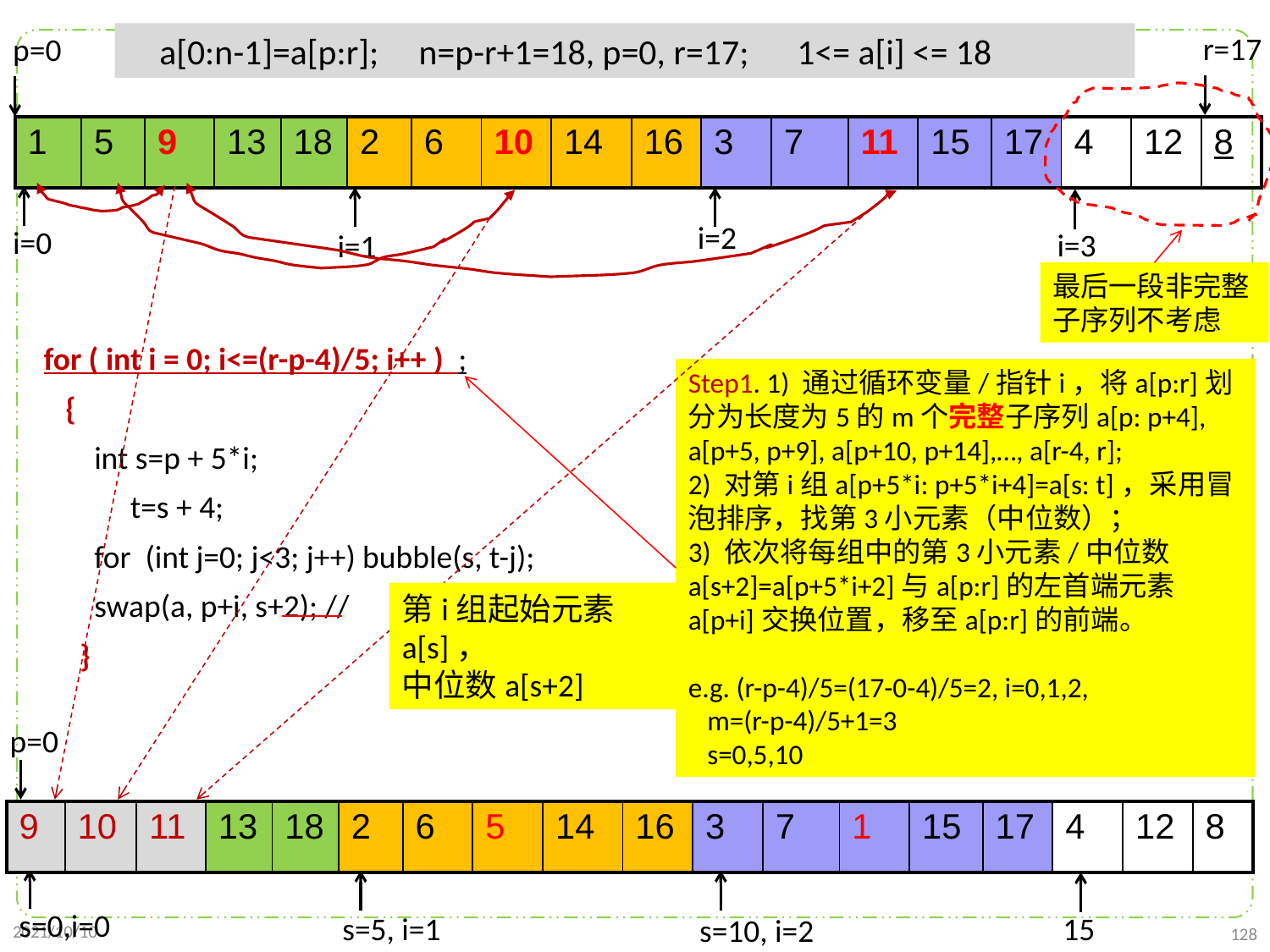

r=17
    a[0:n-1]=a[p:r];     n=p-r+1=18, p=0, r=17;      1<= a[i] <= 18
p=0

| 1 | 5 | 9 | 13 | 18 | 2 | 6 | 10 | 14 | 16 | 3 | 7 | 11 | 15 | 17 | 4 | 12 | 8 |
| --- | --- | --- | --- | --- | --- | --- | --- | --- | --- | --- | --- | --- | --- | --- | --- | --- | --- |

i=2
i=0
i=3
i=1
最后一段非完整子序列不考虑
for ( int i = 0; i<=(r-p-4)/5; i++ )  ;
   {
       int s=p + 5*i;
            t=s + 4;
       for  (int j=0; j<3; j++) bubble(s, t-j);
       swap(a, p+i, s+2); //
     }
Step1. 1) 通过循环变量/指针i，将a[p:r]划分为长度为5的m个完整子序列a[p: p+4], a[p+5, p+9], a[p+10, p+14],…, a[r-4, r];
2) 对第i组a[p+5*i: p+5*i+4]=a[s: t]，采用冒泡排序，找第3小元素（中位数）；
3) 依次将每组中的第3小元素/中位数a[s+2]=a[p+5*i+2]与a[p:r]的左首端元素a[p+i]交换位置，移至a[p:r]的前端。

e.g. (r-p-4)/5=(17-0-4)/5=2, i=0,1,2,
   m=(r-p-4)/5+1=3
   s=0,5,10

第i组起始元素a[s]，
中位数a[s+2]
p=0
| 9 | 10 | 11 | 13 | 18 | 2 | 6 | 5 | 14 | 16 | 3 | 7 | 1 | 15 | 17 | 4 | 12 | 8 |
| --- | --- | --- | --- | --- | --- | --- | --- | --- | --- | --- | --- | --- | --- | --- | --- | --- | --- |
s=0,i=0
15
s=5, i=1

s=10, i=2
2021/10/10
128